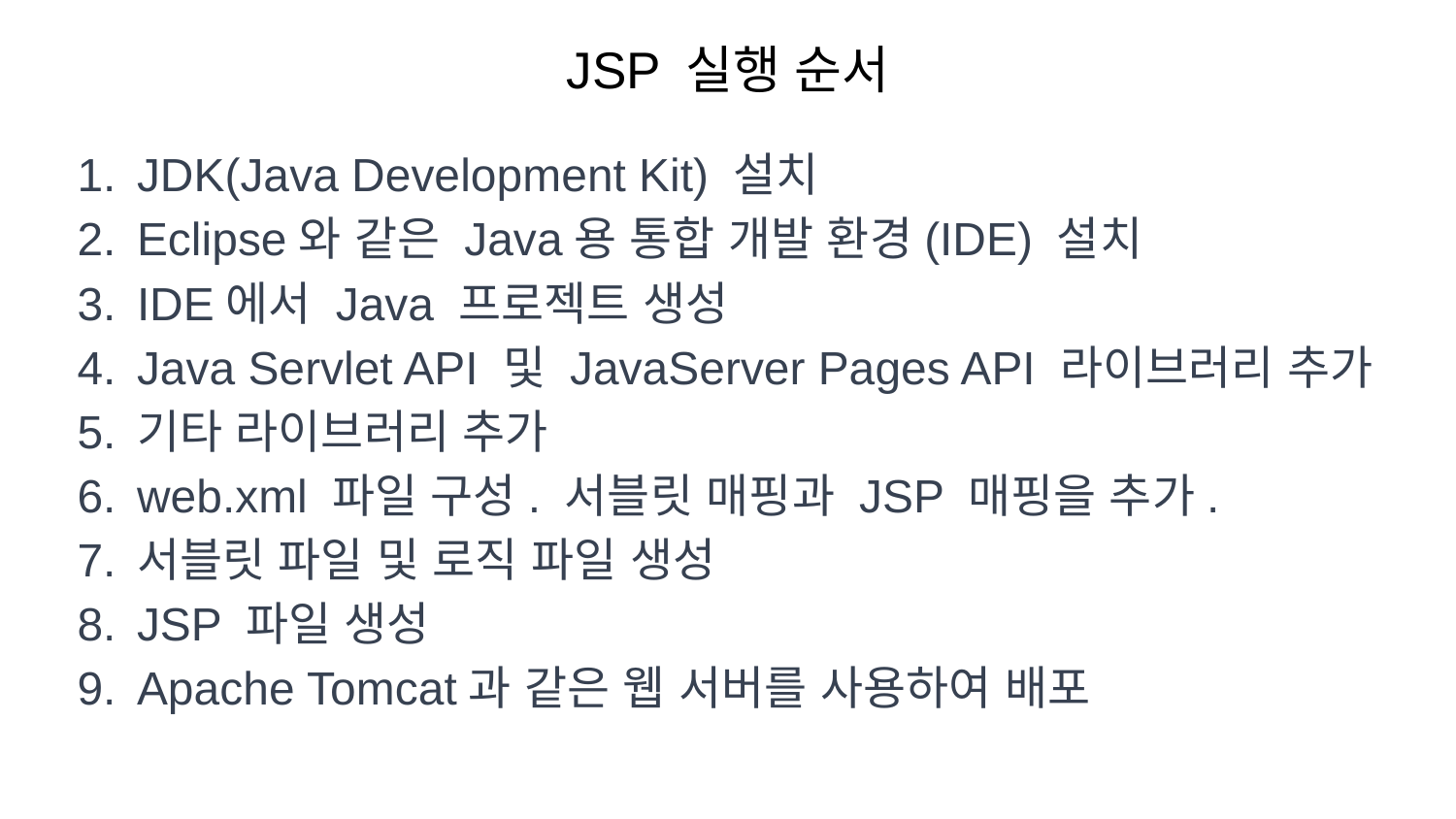

# JSP 실행 순서
JDK(Java Development Kit) 설치
Eclipse와 같은 Java용 통합 개발 환경(IDE) 설치
IDE에서 Java 프로젝트 생성
Java Servlet API 및 JavaServer Pages API 라이브러리 추가
기타 라이브러리 추가
web.xml 파일 구성. 서블릿 매핑과 JSP 매핑을 추가.
서블릿 파일 및 로직 파일 생성
JSP 파일 생성
Apache Tomcat과 같은 웹 서버를 사용하여 배포